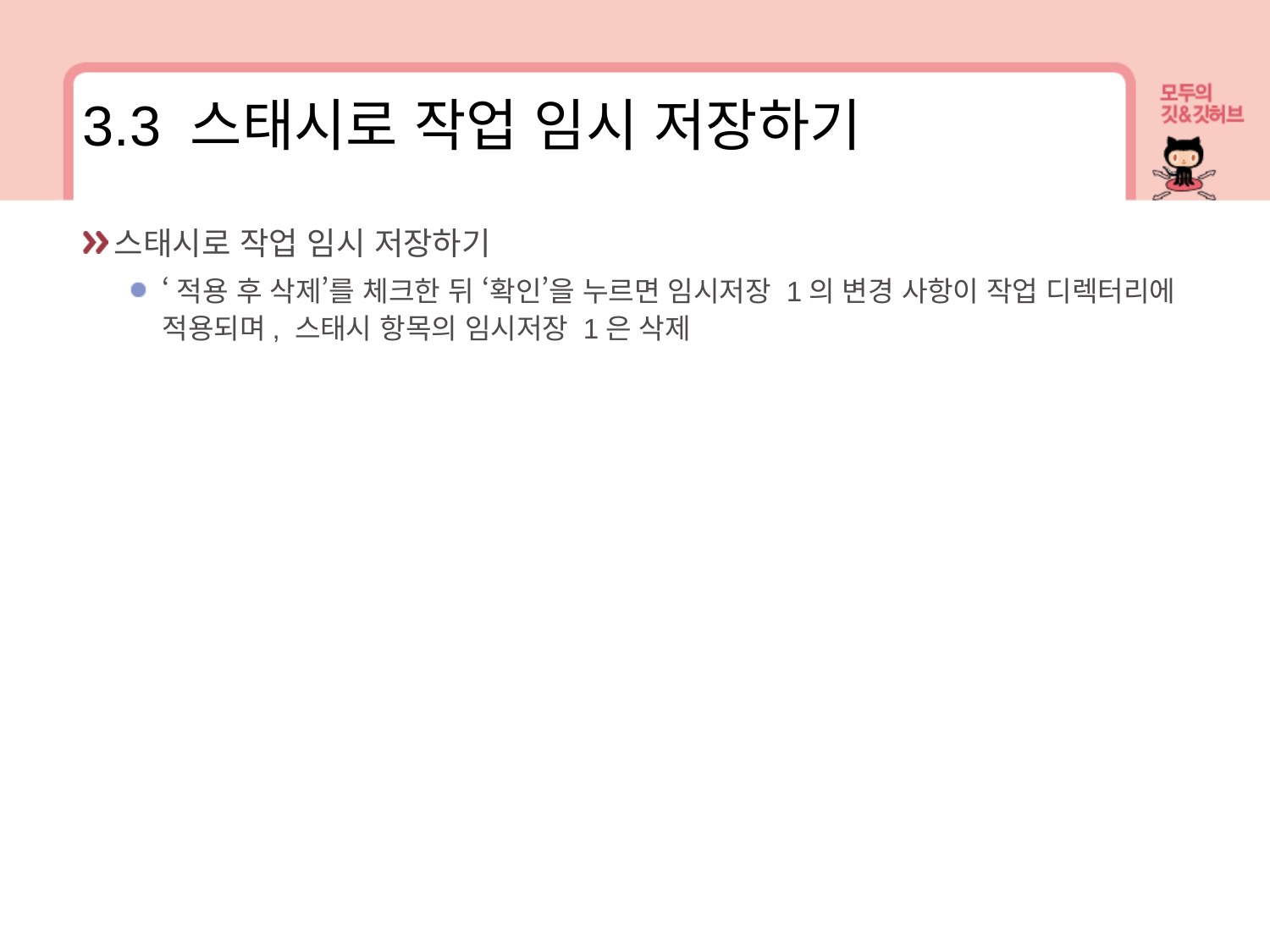

3.3 스태시로 작업 임시 저장하기
스태시로 작업 임시 저장하기
‘적용 후 삭제’를 체크한 뒤 ‘확인’을 누르면 임시저장 1의 변경 사항이 작업 디렉터리에 적용되며, 스태시 항목의 임시저장 1은 삭제